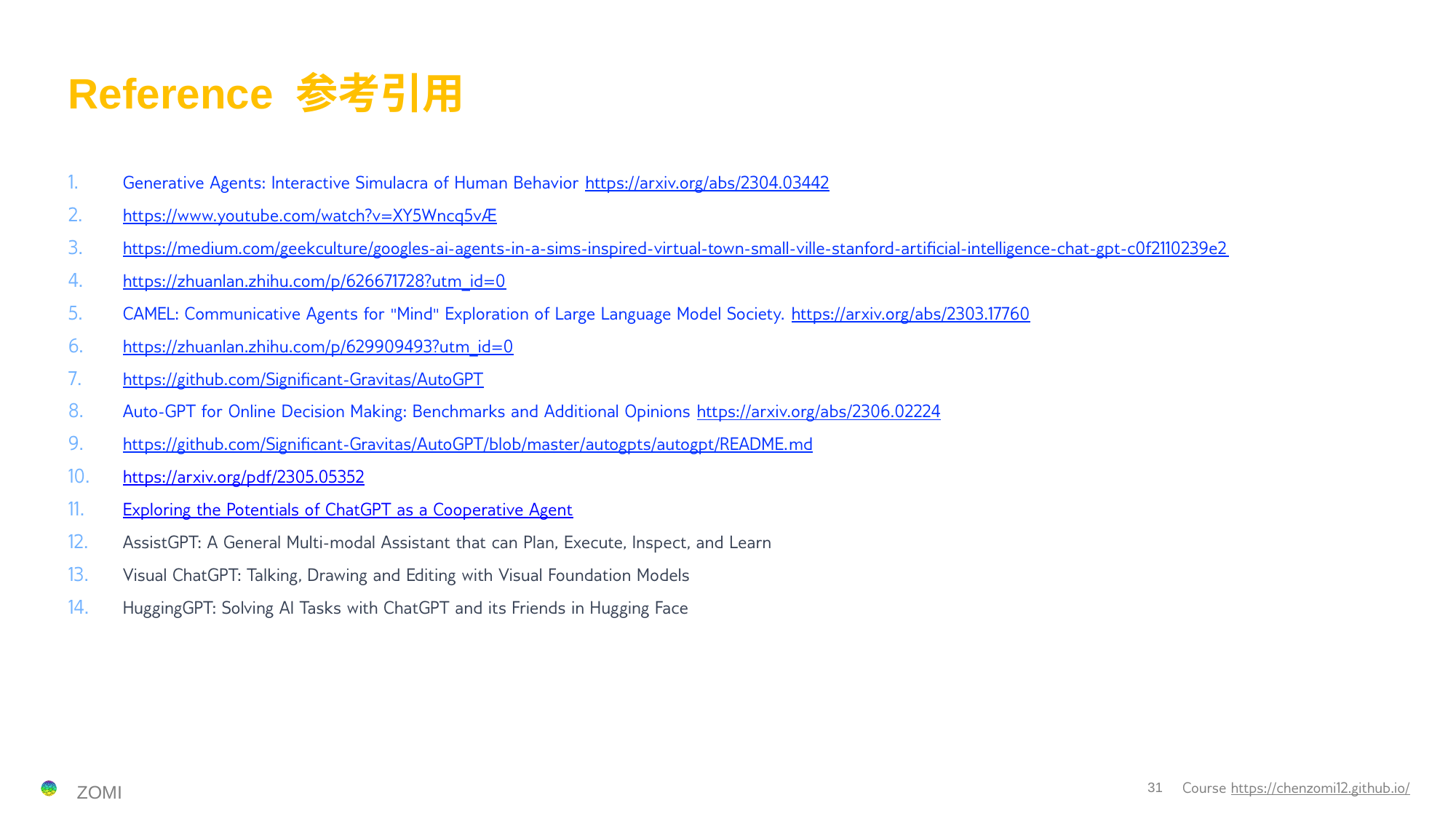

# Reference 参考引用
Generative Agents: Interactive Simulacra of Human Behavior https://arxiv.org/abs/2304.03442
https://www.youtube.com/watch?v=XY5Wncq5vAE
https://medium.com/geekculture/googles-ai-agents-in-a-sims-inspired-virtual-town-small-ville-stanford-artificial-intelligence-chat-gpt-c0f2110239e2
https://zhuanlan.zhihu.com/p/626671728?utm_id=0
CAMEL: Communicative Agents for "Mind" Exploration of Large Language Model Society. https://arxiv.org/abs/2303.17760
https://zhuanlan.zhihu.com/p/629909493?utm_id=0
https://github.com/Significant-Gravitas/AutoGPT
Auto-GPT for Online Decision Making: Benchmarks and Additional Opinions https://arxiv.org/abs/2306.02224
https://github.com/Significant-Gravitas/AutoGPT/blob/master/autogpts/autogpt/README.md
https://arxiv.org/pdf/2305.05352
Exploring the Potentials of ChatGPT as a Cooperative Agent
AssistGPT: A General Multi-modal Assistant that can Plan, Execute, Inspect, and Learn
Visual ChatGPT: Talking, Drawing and Editing with Visual Foundation Models
HuggingGPT: Solving AI Tasks with ChatGPT and its Friends in Hugging Face